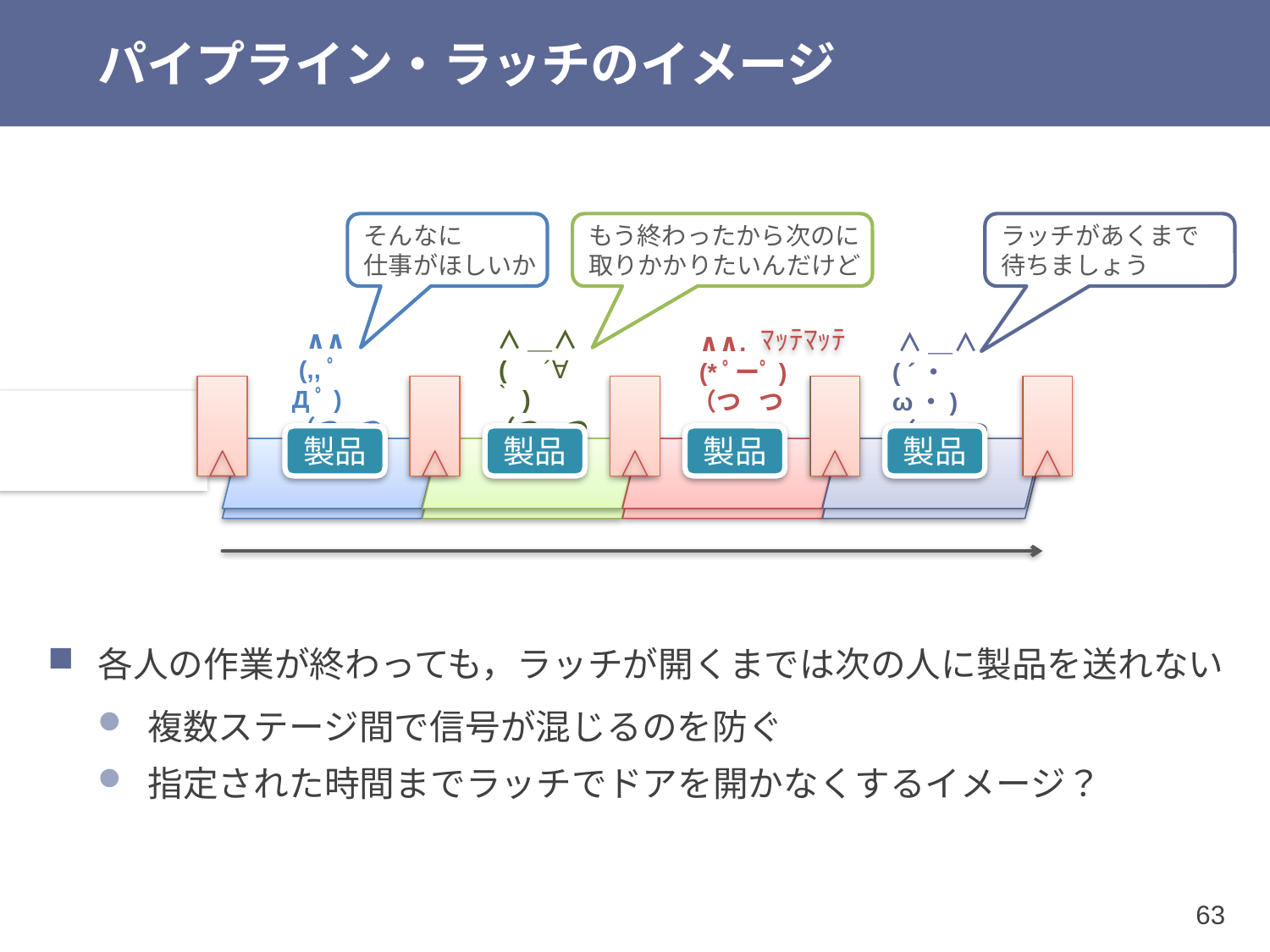

# パイプライン・ラッチのイメージ
そんなに
仕事がほしいか
もう終わったから次のに
取りかかりたいんだけど
ラッチがあくまで
待ちましょう
ﾏｯﾃﾏｯﾃ
  ∧∧
 (,,ﾟДﾟ)
（つ   つ
 ∧＿∧
 (　´∀｀)
（つ    つ
 ∧∧.
 (*ﾟーﾟ)（つ   つ
 ∧＿∧
( ´・ω・)（つ    つ

製品
製品
製品
製品

各人の作業が終わっても，ラッチが開くまでは次の人に製品を送れない
複数ステージ間で信号が混じるのを防ぐ
指定された時間までラッチでドアを開かなくするイメージ？